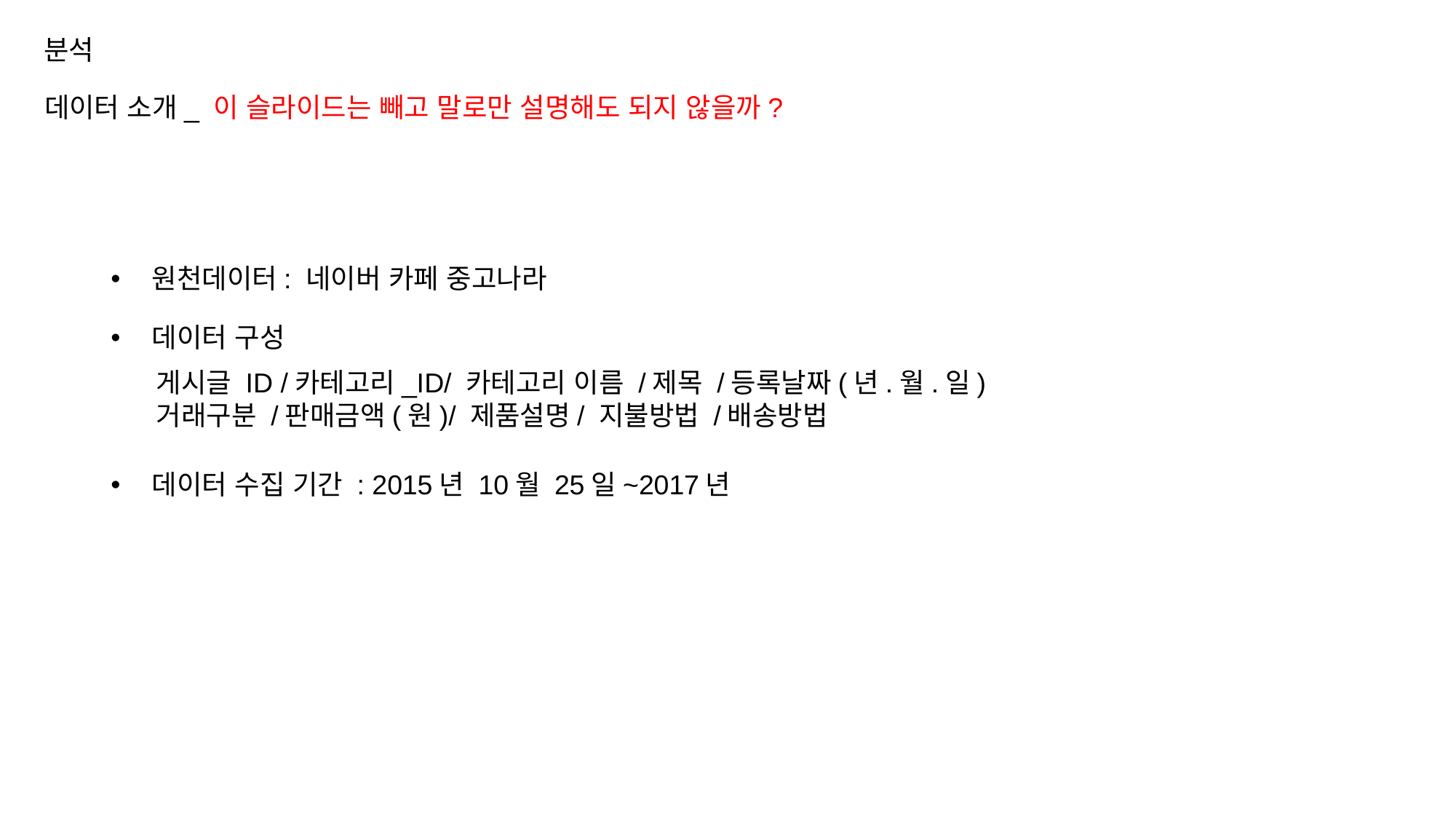

분석
데이터 소개_ 이 슬라이드는 빼고 말로만 설명해도 되지 않을까?
원천데이터: 네이버 카페 중고나라

데이터 구성

데이터 수집 기간 : 2015년 10월 25일~2017년

게시글 ID /카테고리_ID/ 카테고리 이름 /제목 /등록날짜(년.월.일)
거래구분 /판매금액(원)/ 제품설명/ 지불방법 /배송방법